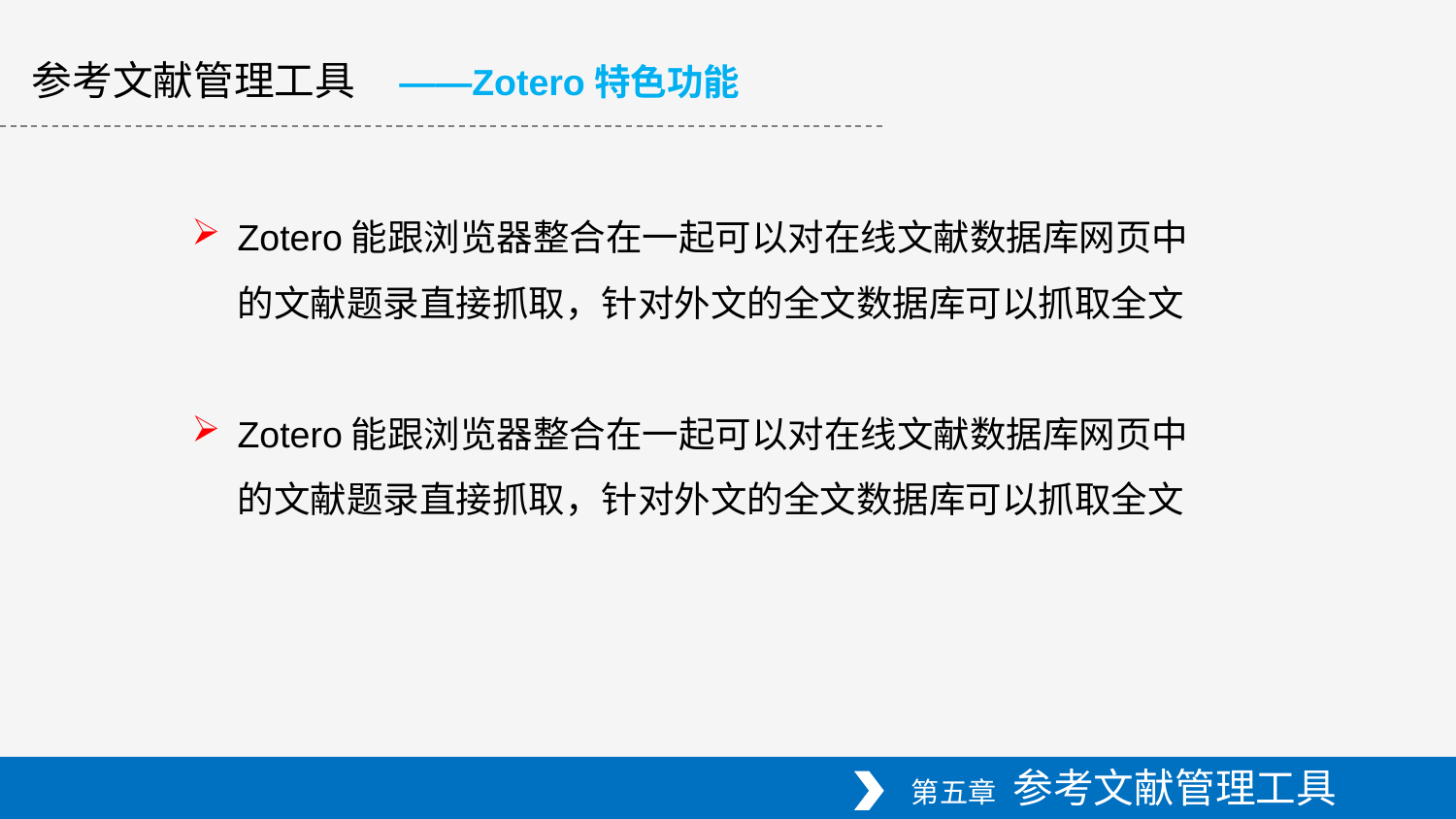

参考文献管理工具
——Zotero特色功能
Zotero能跟浏览器整合在一起可以对在线文献数据库网页中的文献题录直接抓取，针对外文的全文数据库可以抓取全文

Zotero能跟浏览器整合在一起可以对在线文献数据库网页中的文献题录直接抓取，针对外文的全文数据库可以抓取全文